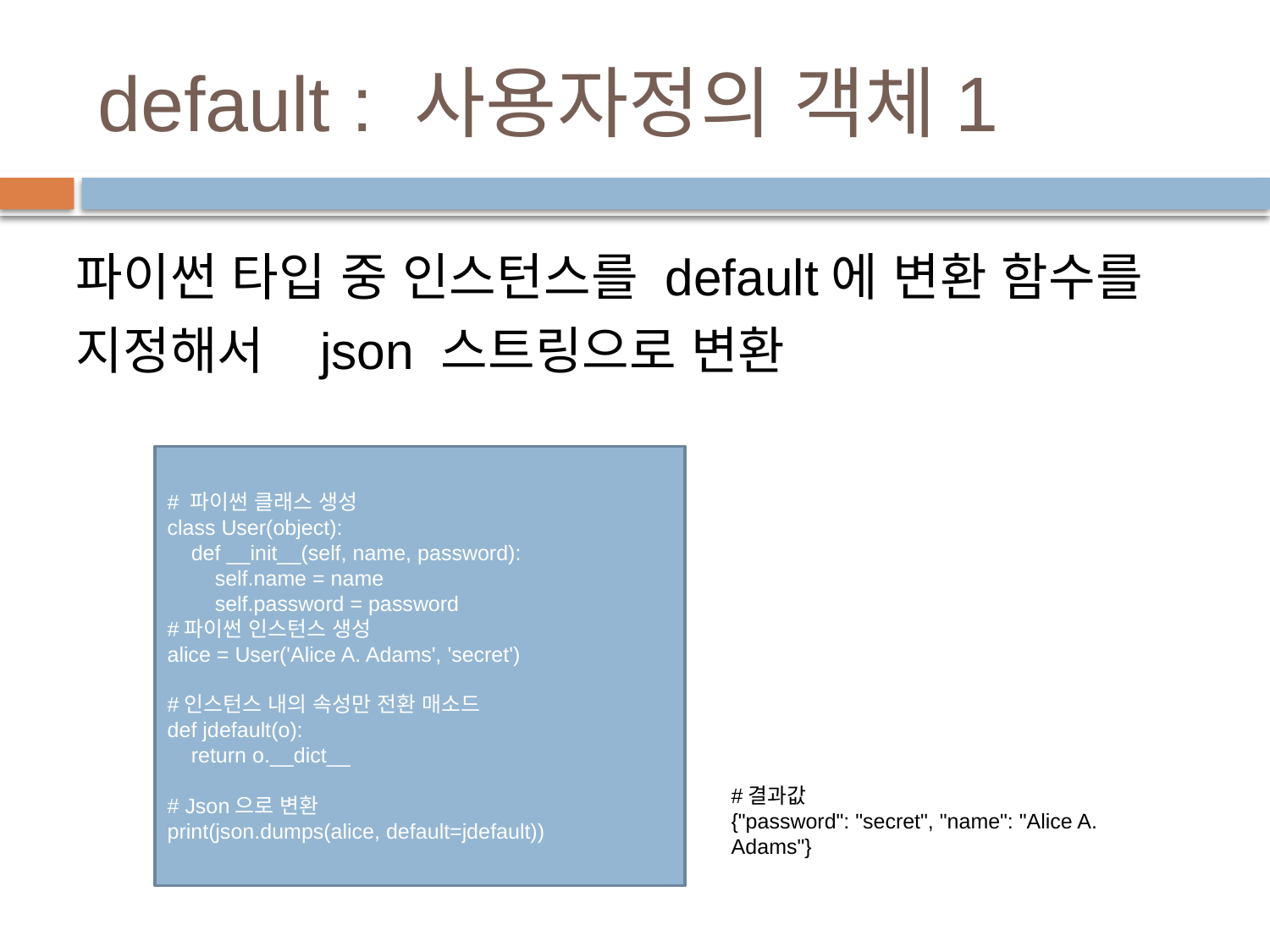

# default : 사용자정의 객체1
파이썬 타입 중 인스턴스를 default에 변환 함수를 지정해서   json 스트링으로 변환
# 파이썬 클래스 생성
class User(object):
    def __init__(self, name, password):
        self.name = name
        self.password = password
#파이썬 인스턴스 생성
alice = User('Alice A. Adams', 'secret')

#인스턴스 내의 속성만 전환 매소드
def jdefault(o):
    return o.__dict__

# Json으로 변환
print(json.dumps(alice, default=jdefault))
#결과값
{"password": "secret", "name": "Alice A. Adams"}